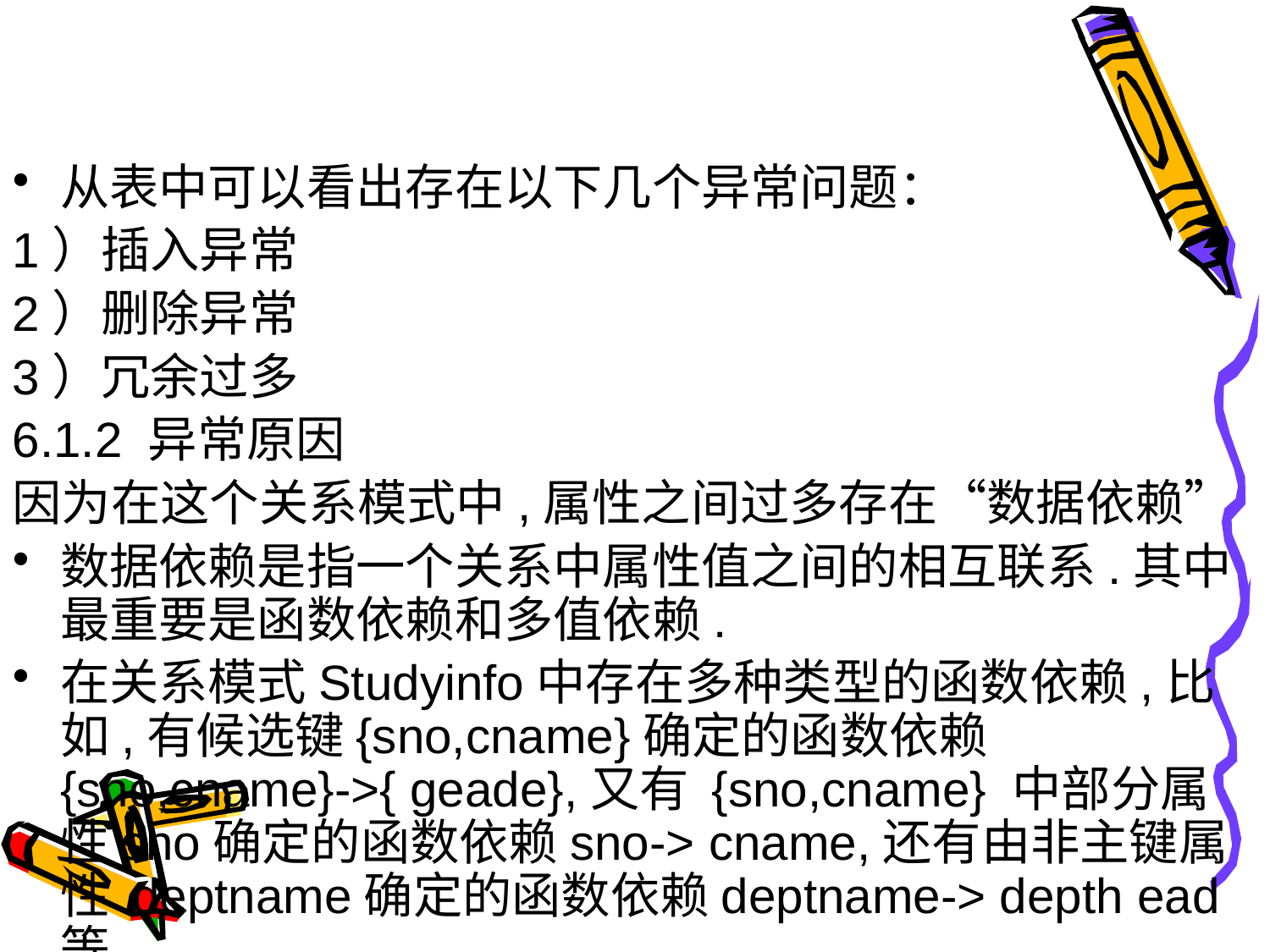

# 6.1 问题的提出
从表中可以看出存在以下几个异常问题：
1）插入异常
2）删除异常
3）冗余过多
6.1.2 异常原因
因为在这个关系模式中,属性之间过多存在“数据依赖”
数据依赖是指一个关系中属性值之间的相互联系.其中最重要是函数依赖和多值依赖.
在关系模式Studyinfo中存在多种类型的函数依赖,比如,有候选键{sno,cname}确定的函数依赖 {sno,cname}->{ geade},又有 {sno,cname} 中部分属性sno确定的函数依赖sno-> cname,还有由非主键属性 deptname确定的函数依赖deptname-> depth ead等.